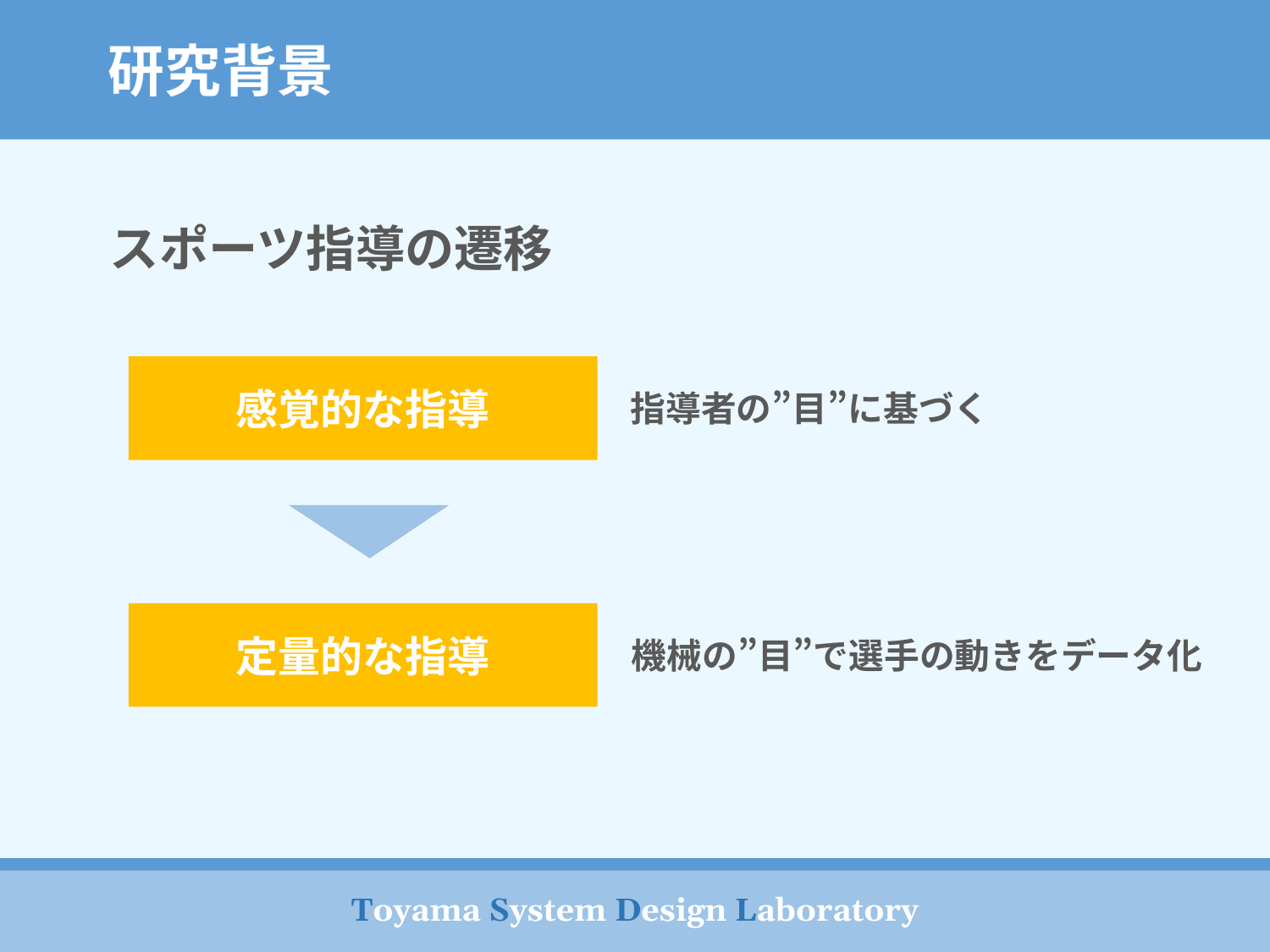

研究背景
スポーツ指導の遷移
感覚的な指導
指導者の”目”に基づく

定量的な指導
機械の”目”で選手の動きをデータ化

Toyama System Design Laboratory